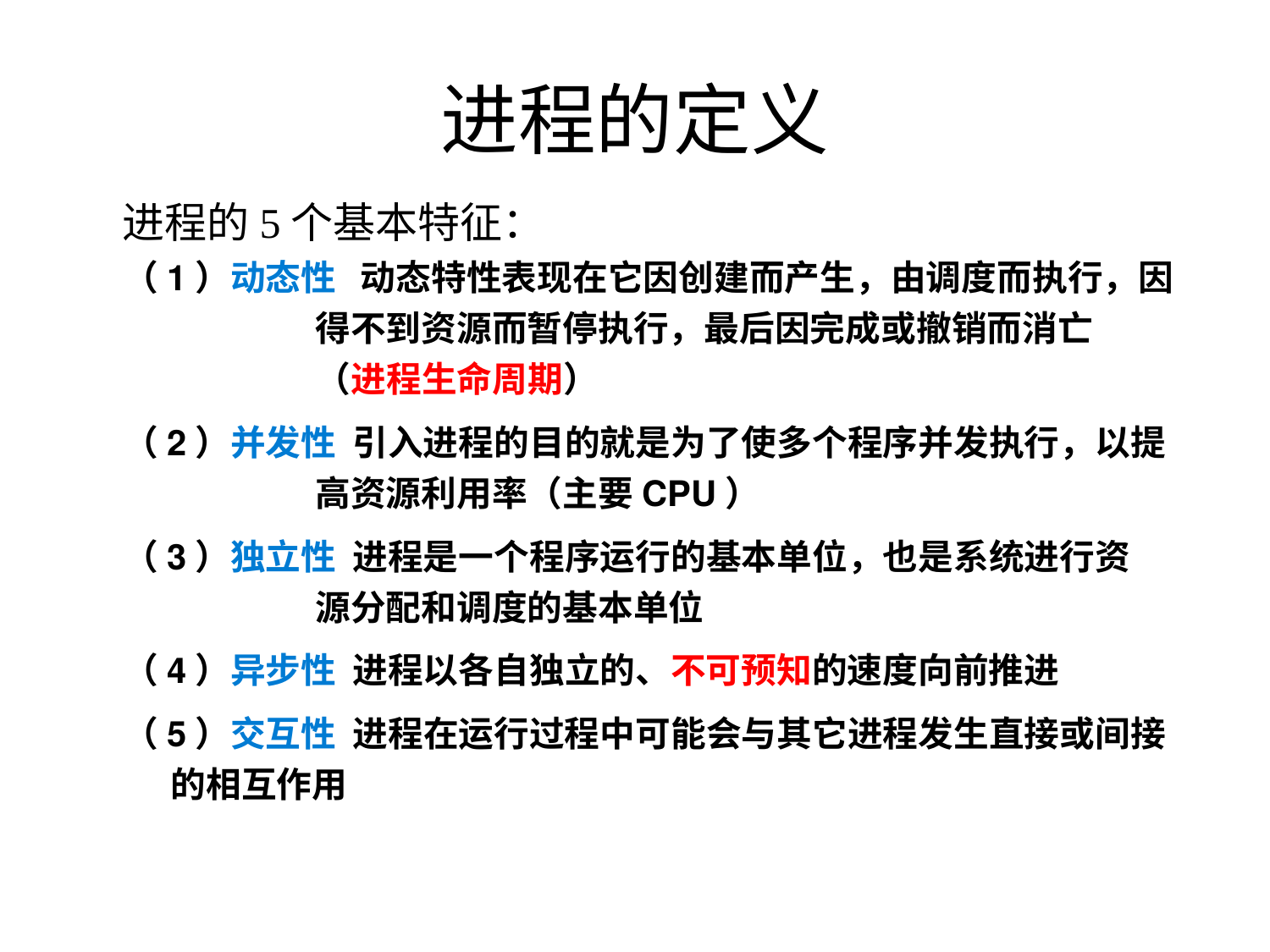

# 进程的定义

（1）动态性   动态特性表现在它因创建而产生，由调度而执行，因
                  得不到资源而暂停执行，最后因完成或撤销而消亡
                  （进程生命周期）
（2）并发性  引入进程的目的就是为了使多个程序并发执行，以提
                  高资源利用率（主要CPU）
（3）独立性  进程是一个程序运行的基本单位，也是系统进行资
                  源分配和调度的基本单位
（4）异步性  进程以各自独立的、不可预知的速度向前推进
（5）交互性  进程在运行过程中可能会与其它进程发生直接或间接的相互作用
进程的5个基本特征：